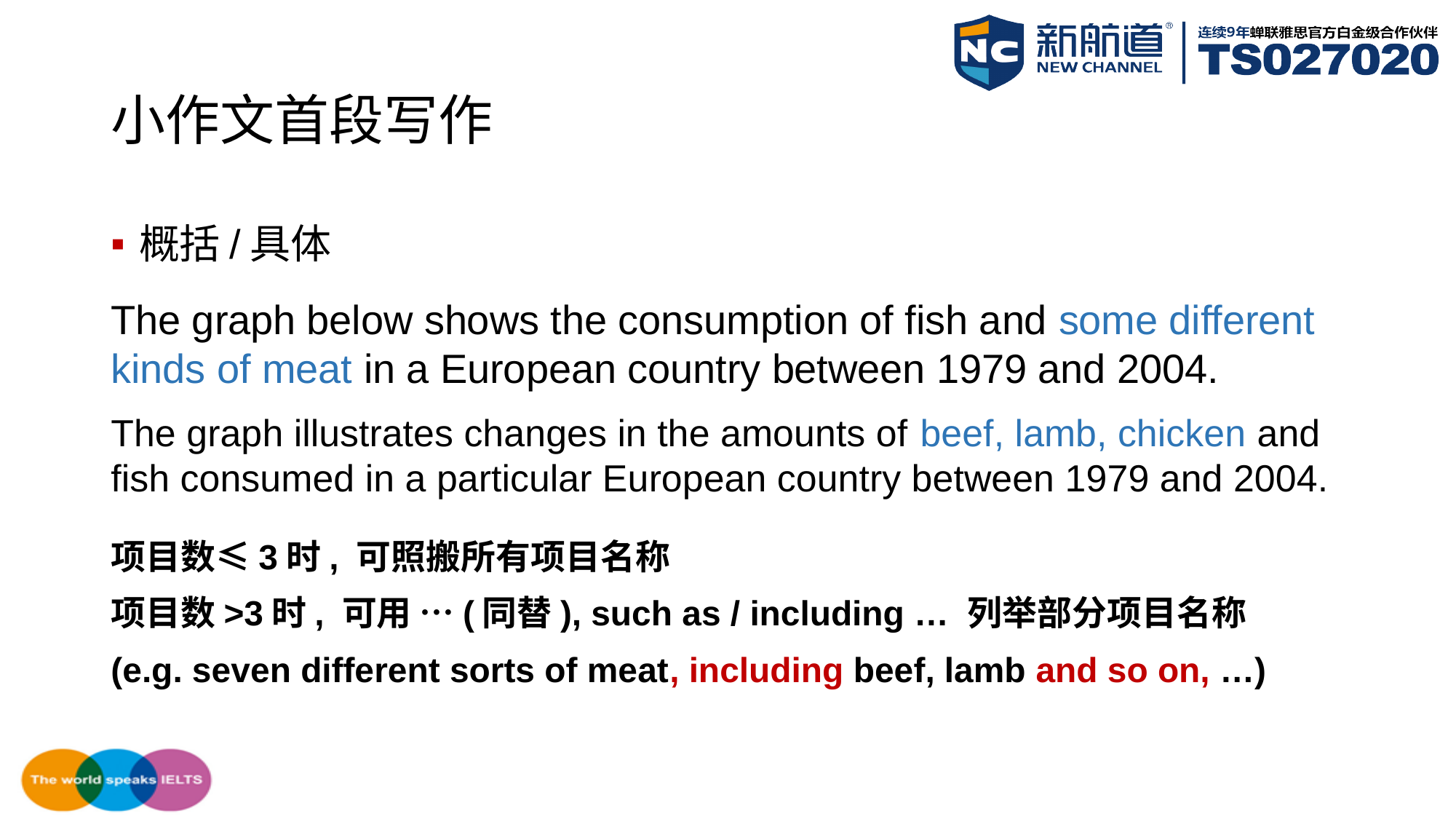

# 小作文首段写作
概括/具体
The graph below shows the consumption of fish and some different kinds of meat in a European country between 1979 and 2004.
The graph illustrates changes in the amounts of beef, lamb, chicken and fish consumed in a particular European country between 1979 and 2004.
项目数≤3时, 可照搬所有项目名称
项目数>3时, 可用 …(同替), such as / including … 列举部分项目名称
(e.g. seven different sorts of meat, including beef, lamb and so on, …)